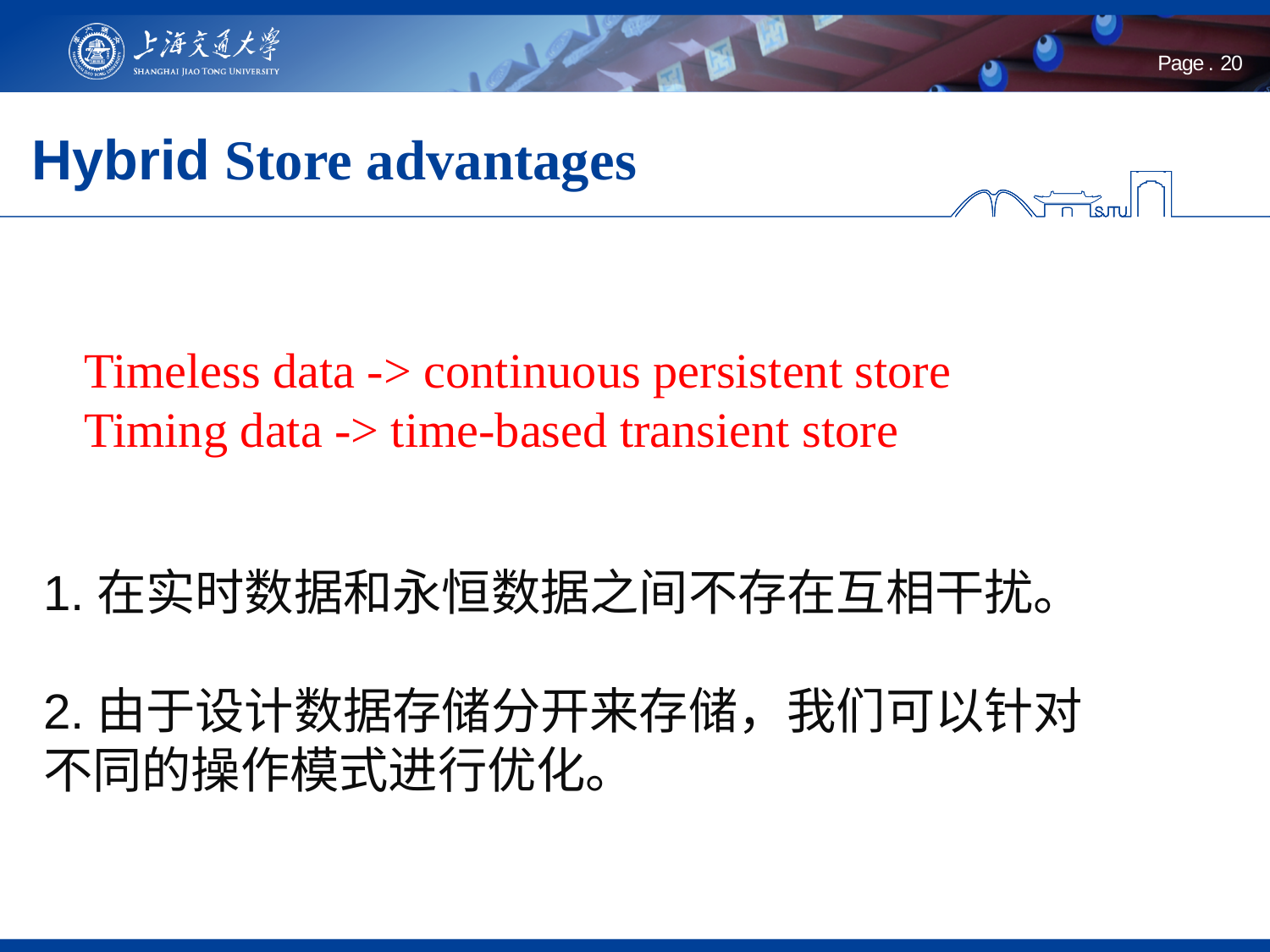

# Hybrid Store advantages
Timeless data -> continuous persistent store
Timing data -> time-based transient store
1.在实时数据和永恒数据之间不存在互相干扰。
2.由于设计数据存储分开来存储，我们可以针对不同的操作模式进行优化。